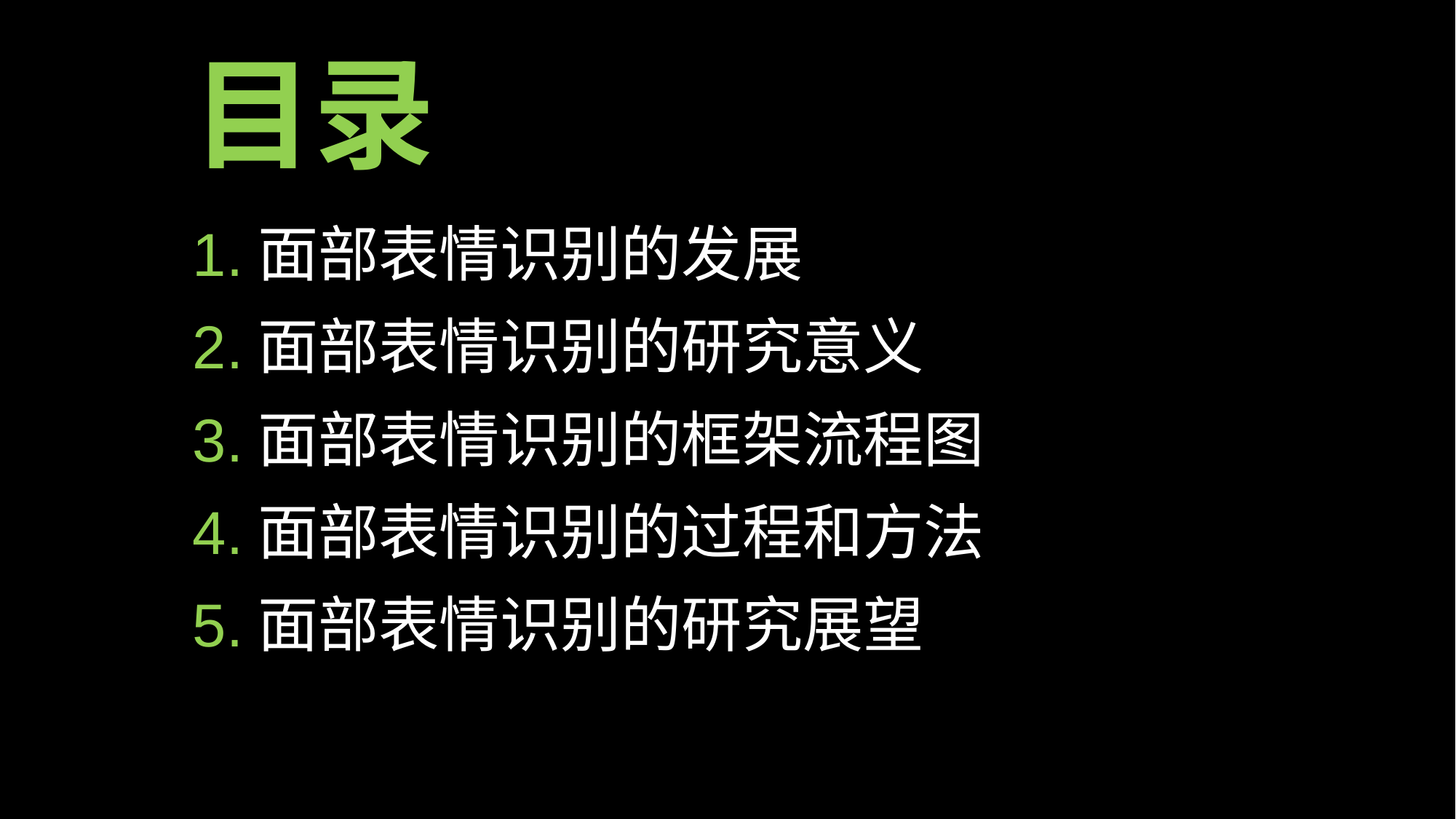

# 目录
1.面部表情识别的发展
2.面部表情识别的研究意义
3.面部表情识别的框架流程图
4.面部表情识别的过程和方法
5.面部表情识别的研究展望